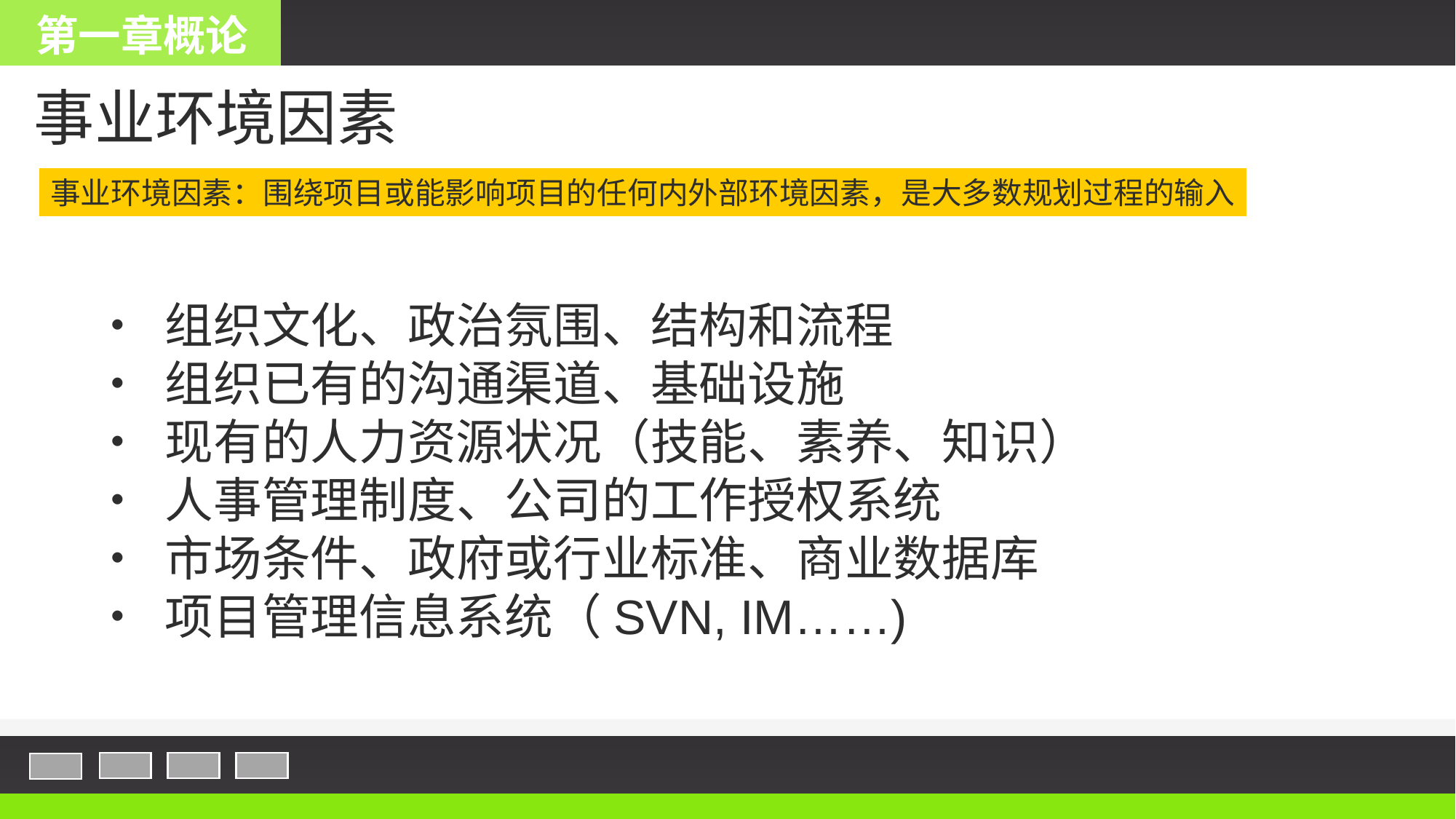

第一章概论
事业环境因素
事业环境因素：围绕项目或能影响项目的任何内外部环境因素，是大多数规划过程的输入
• 组织文化、政治氛围、结构和流程
• 组织已有的沟通渠道、基础设施
• 现有的人力资源状况（技能、素养、知识）
• 人事管理制度、公司的工作授权系统
• 市场条件、政府或行业标准、商业数据库
• 项目管理信息系统（SVN, IM……)